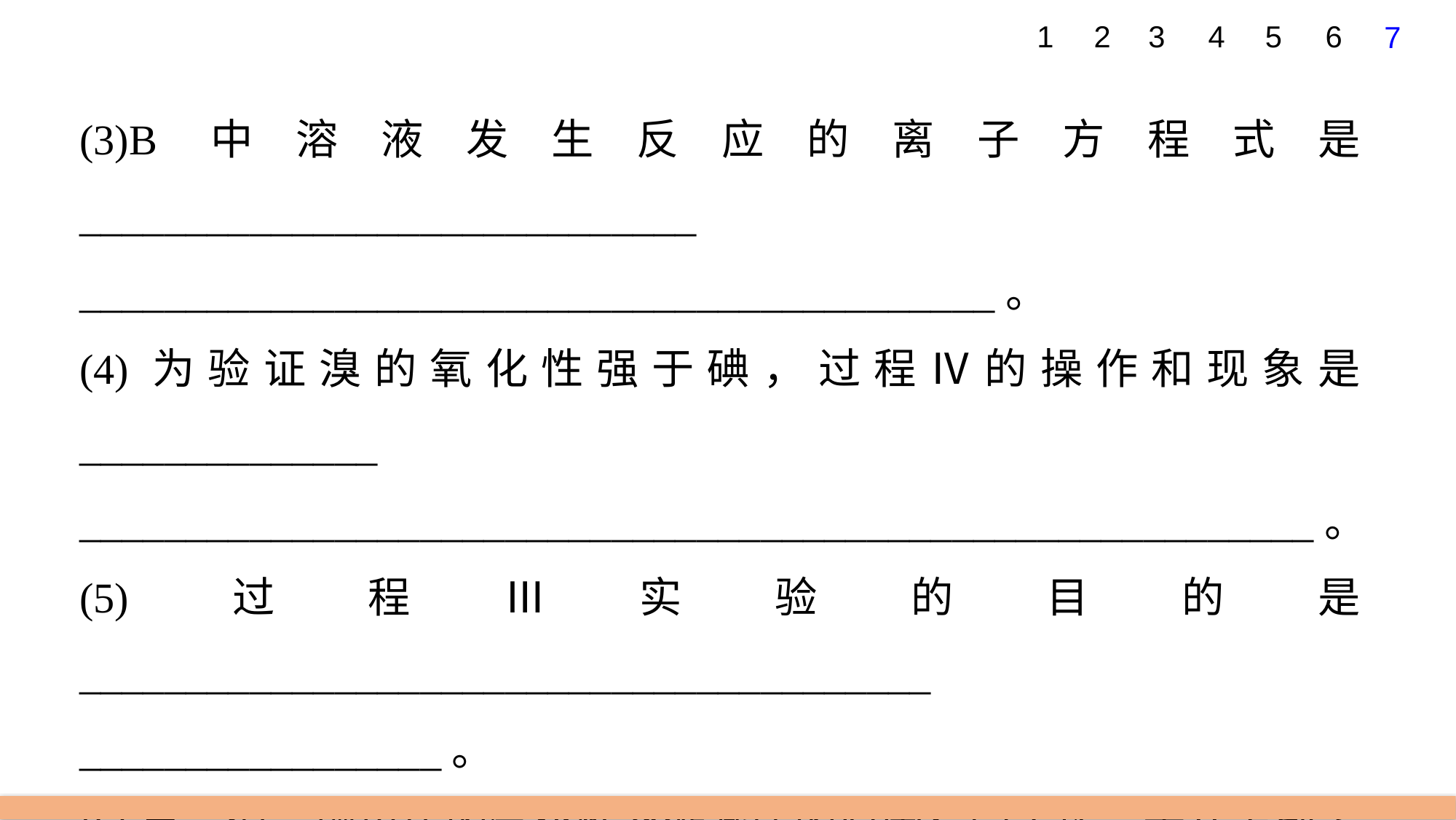

1
2
3
4
5
6
7
(3)B中溶液发生反应的离子方程式是_____________________________
___________________________________________。
(4)为验证溴的氧化性强于碘，过程Ⅳ的操作和现象是______________
__________________________________________________________。
(5)过程Ⅲ实验的目的是________________________________________
_________________。
(6)氯、溴、碘单质的氧化性逐渐减弱的原因：同主族元素从上到下____________________，得电子能力逐渐减弱。